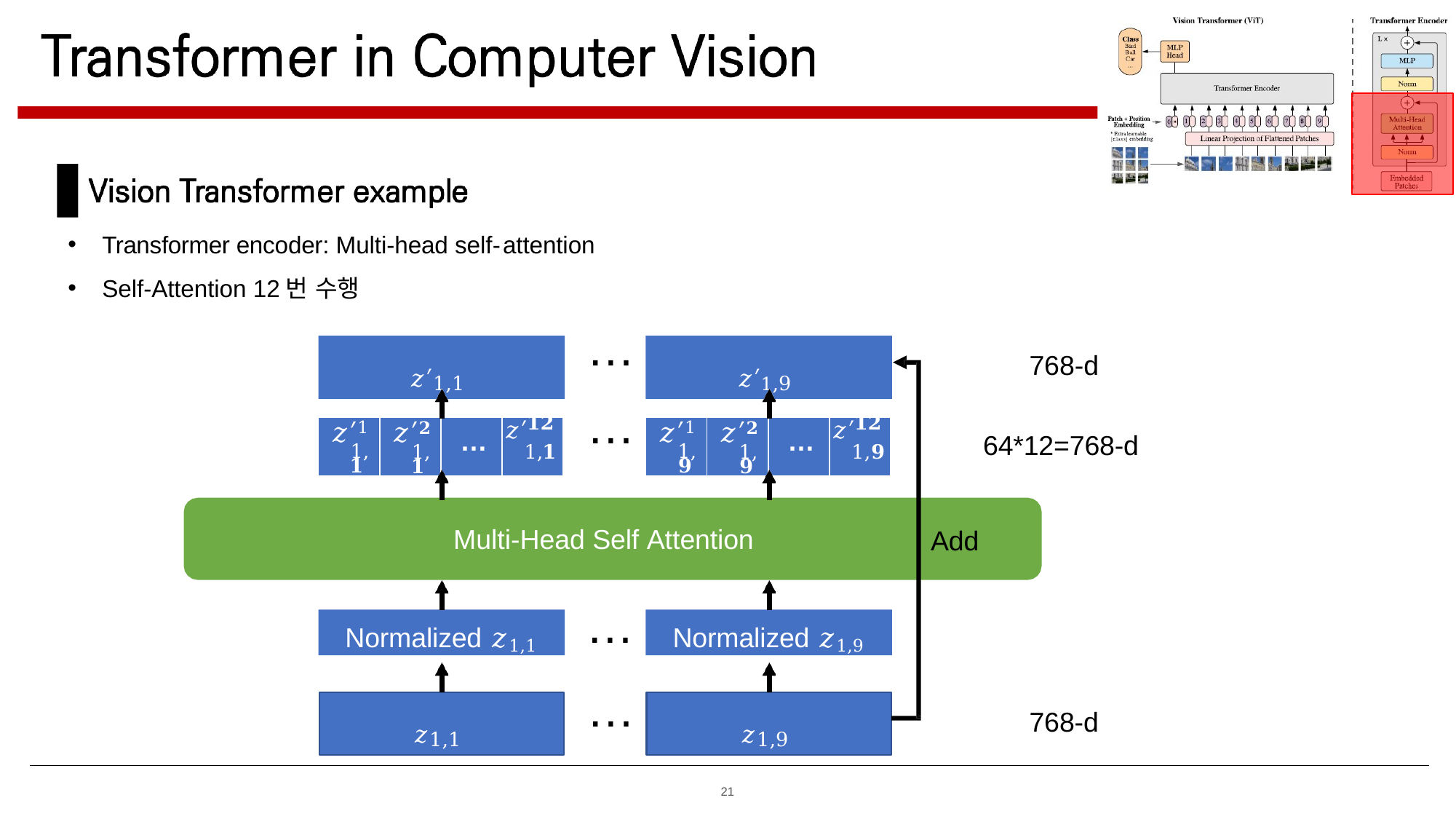

Transformer encoder: Multi-head self-attention
Self-Attention 12번 수행
…
…
𝑧′1,1
𝑧′1,9
768-d

| 𝑧′1 1,𝟏 | 𝑧′𝟐 1,𝟏 | … | 𝑧′𝟏𝟐 1,𝟏 |
| --- | --- | --- | --- |
| 𝑧′1 1,𝟗 | 𝑧′𝟐 1,𝟗 | … | 𝑧′𝟏𝟐 1,𝟗 |
| --- | --- | --- | --- |
64*12=768-d

Multi-Head Self Attention
Add
…
…

Normalized 𝑧1,1
Normalized 𝑧1,9

𝑧1,1
𝑧1,9
768-d

21